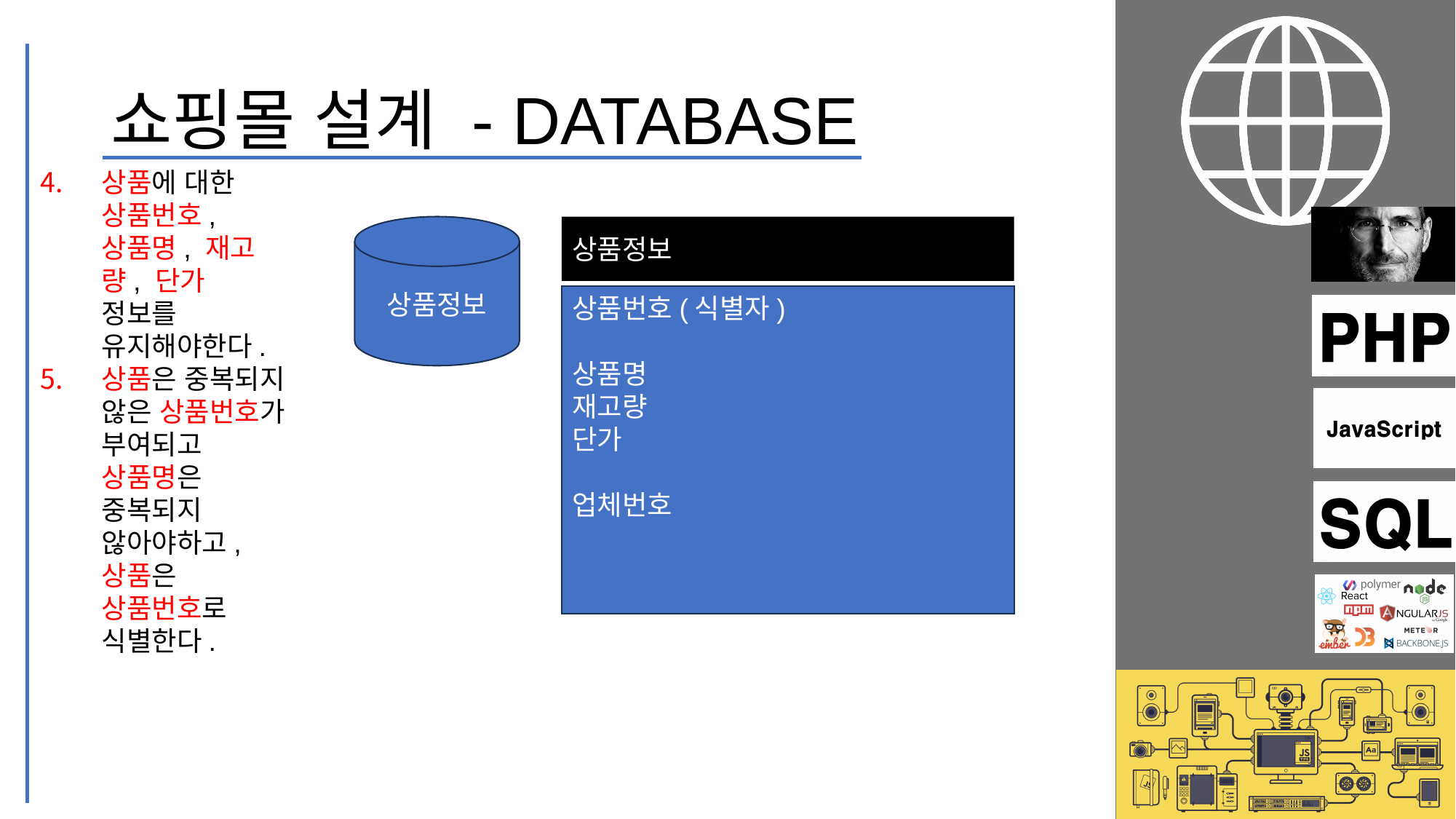

# 쇼핑몰 설계 - DATABASE
상품에 대한 상품번호, 상품명, 재고량, 단가 정보를 유지해야한다.
상품은 중복되지 않은 상품번호가 부여되고 상품명은 중복되지 않아야하고, 상품은 상품번호로 식별한다.
상품정보
상품정보
상품번호(식별자)

상품명
재고량
단가

업체번호